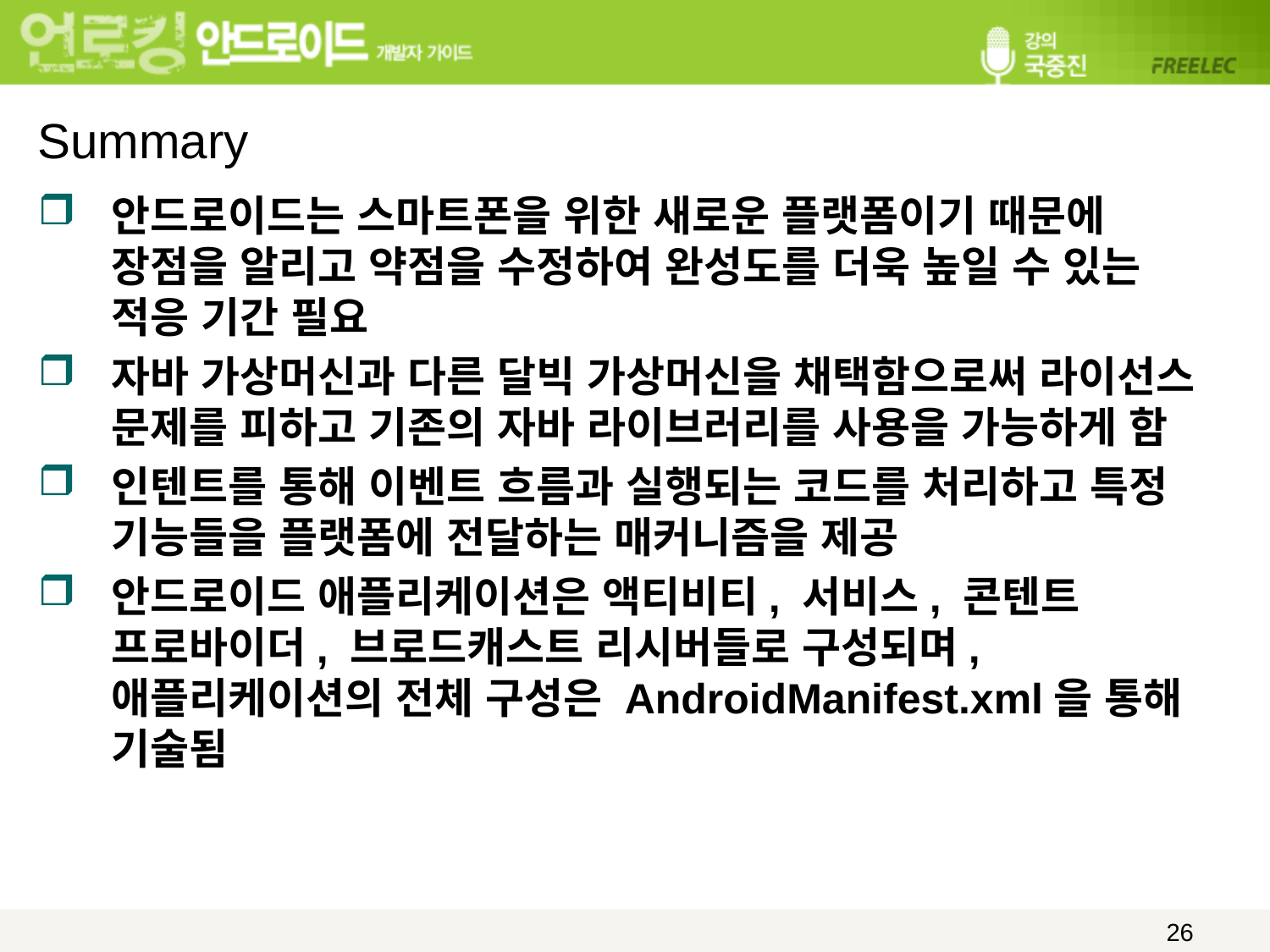

# Summary
안드로이드는 스마트폰을 위한 새로운 플랫폼이기 때문에 장점을 알리고 약점을 수정하여 완성도를 더욱 높일 수 있는 적응 기간 필요
자바 가상머신과 다른 달빅 가상머신을 채택함으로써 라이선스 문제를 피하고 기존의 자바 라이브러리를 사용을 가능하게 함
인텐트를 통해 이벤트 흐름과 실행되는 코드를 처리하고 특정 기능들을 플랫폼에 전달하는 매커니즘을 제공
안드로이드 애플리케이션은 액티비티, 서비스, 콘텐트 프로바이더, 브로드캐스트 리시버들로 구성되며, 애플리케이션의 전체 구성은 AndroidManifest.xml을 통해 기술됨

26